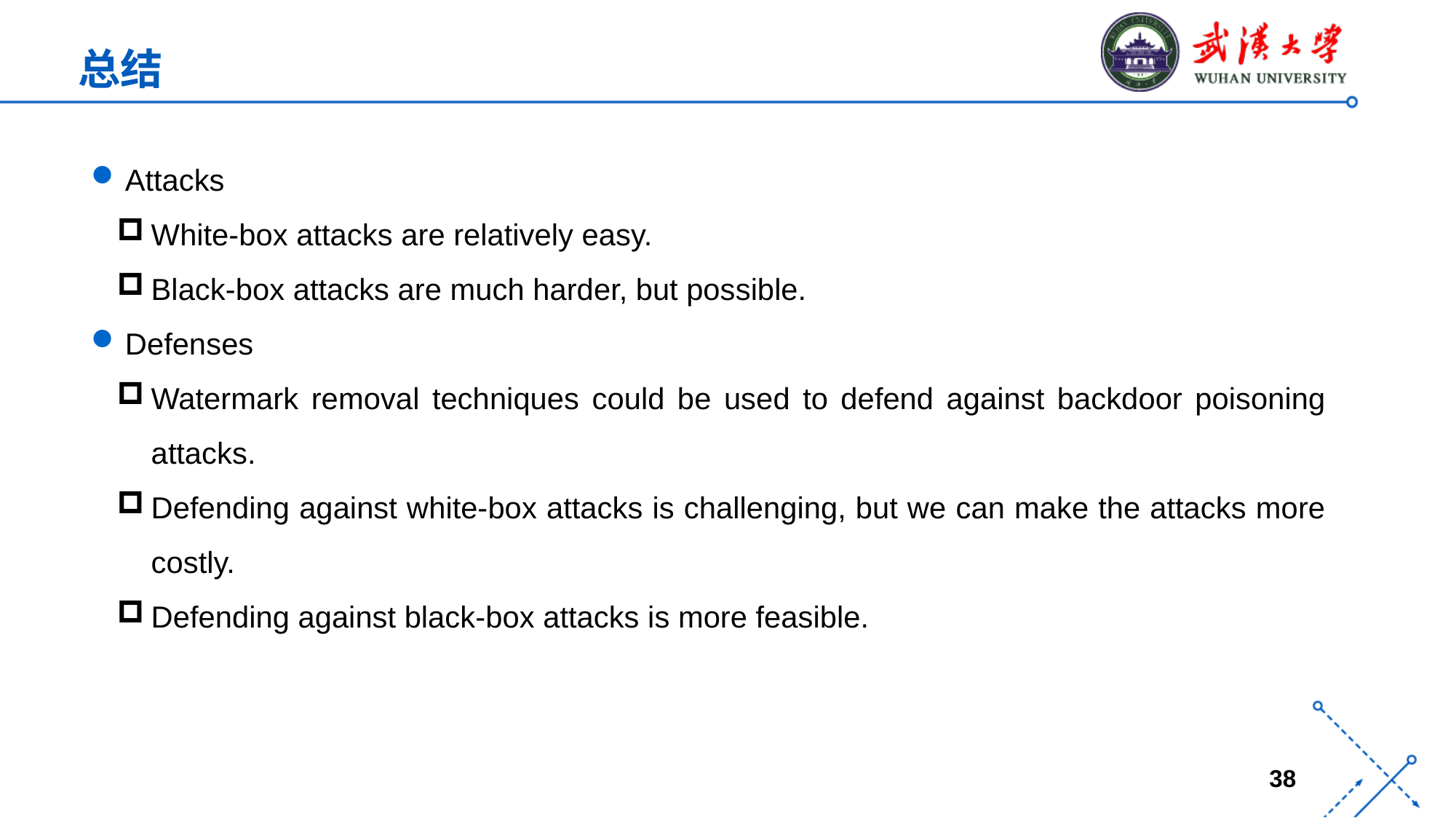

总结
Attacks
White-box attacks are relatively easy.
Black-box attacks are much harder, but possible.
Defenses
Watermark removal techniques could be used to defend against backdoor poisoning attacks.
Defending against white-box attacks is challenging, but we can make the attacks more costly.
Defending against black-box attacks is more feasible.